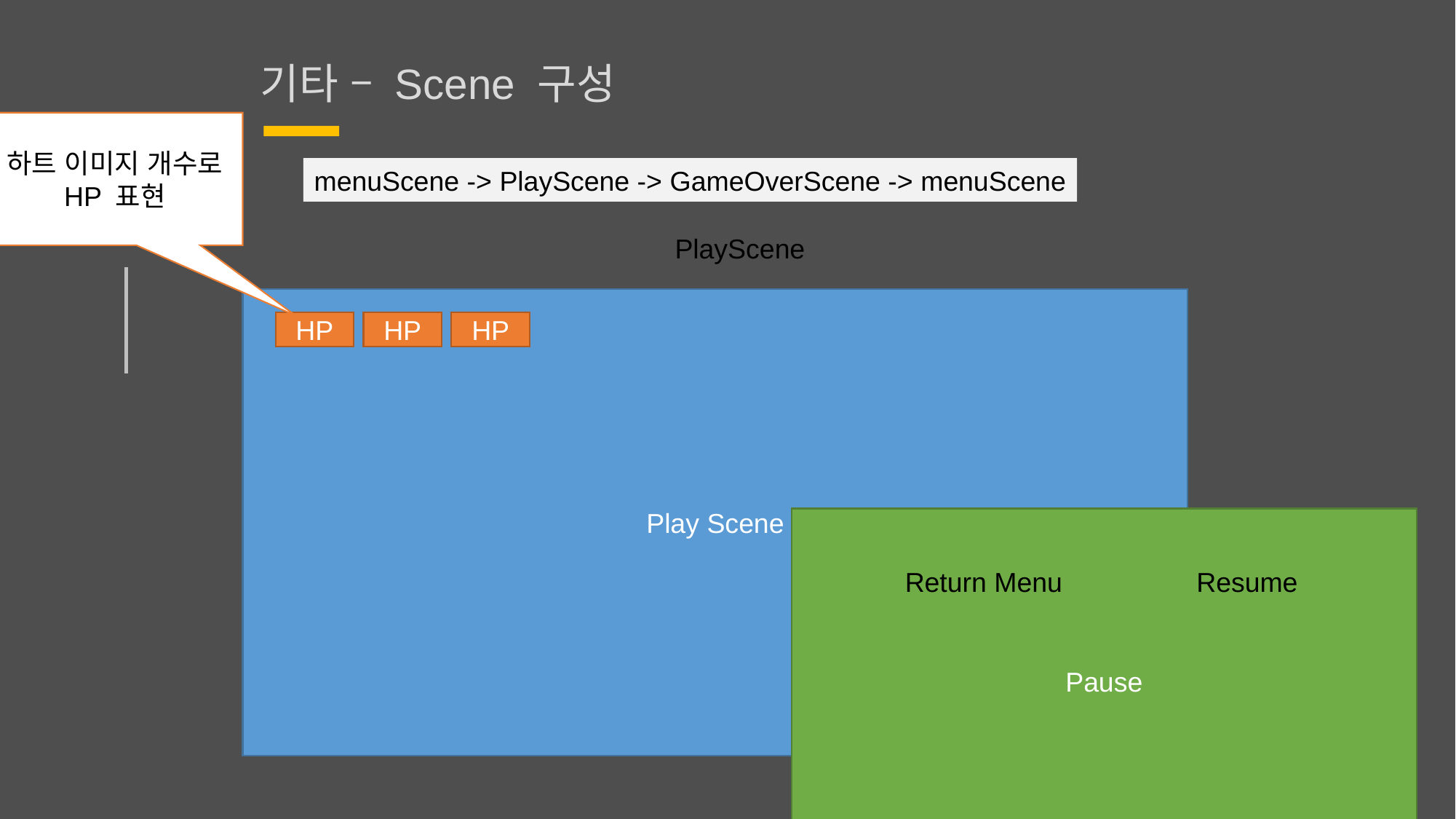

기타 – Scene 구성
하트 이미지 개수로
HP 표현

menuScene -> PlayScene -> GameOverScene -> menuScene
PlayScene
Play Scene
HP
HP
HP
Pause
Return Menu
Resume